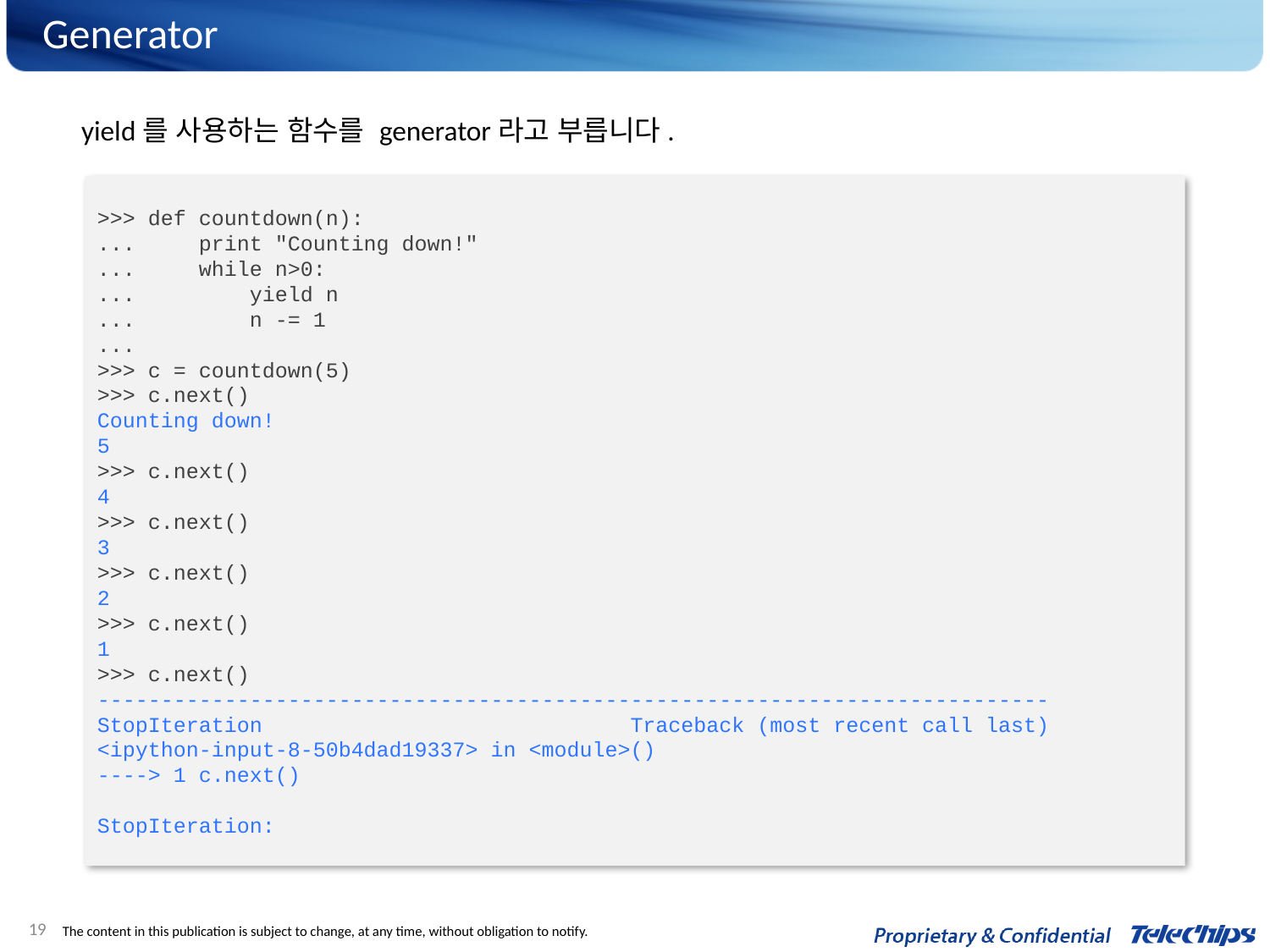

# Generator
yield를 사용하는 함수를 generator라고 부릅니다.
>>> def countdown(n):
...     print "Counting down!"
...     while n>0:
...         yield n
...         n -= 1
...
>>> c = countdown(5)
>>> c.next()
Counting down!
5
>>> c.next()
4
>>> c.next()
3
>>> c.next()
2
>>> c.next()
1
>>> c.next()
---------------------------------------------------------------------------
StopIteration                             Traceback (most recent call last)
<ipython-input-8-50b4dad19337> in <module>()
----> 1 c.next()

StopIteration:
19